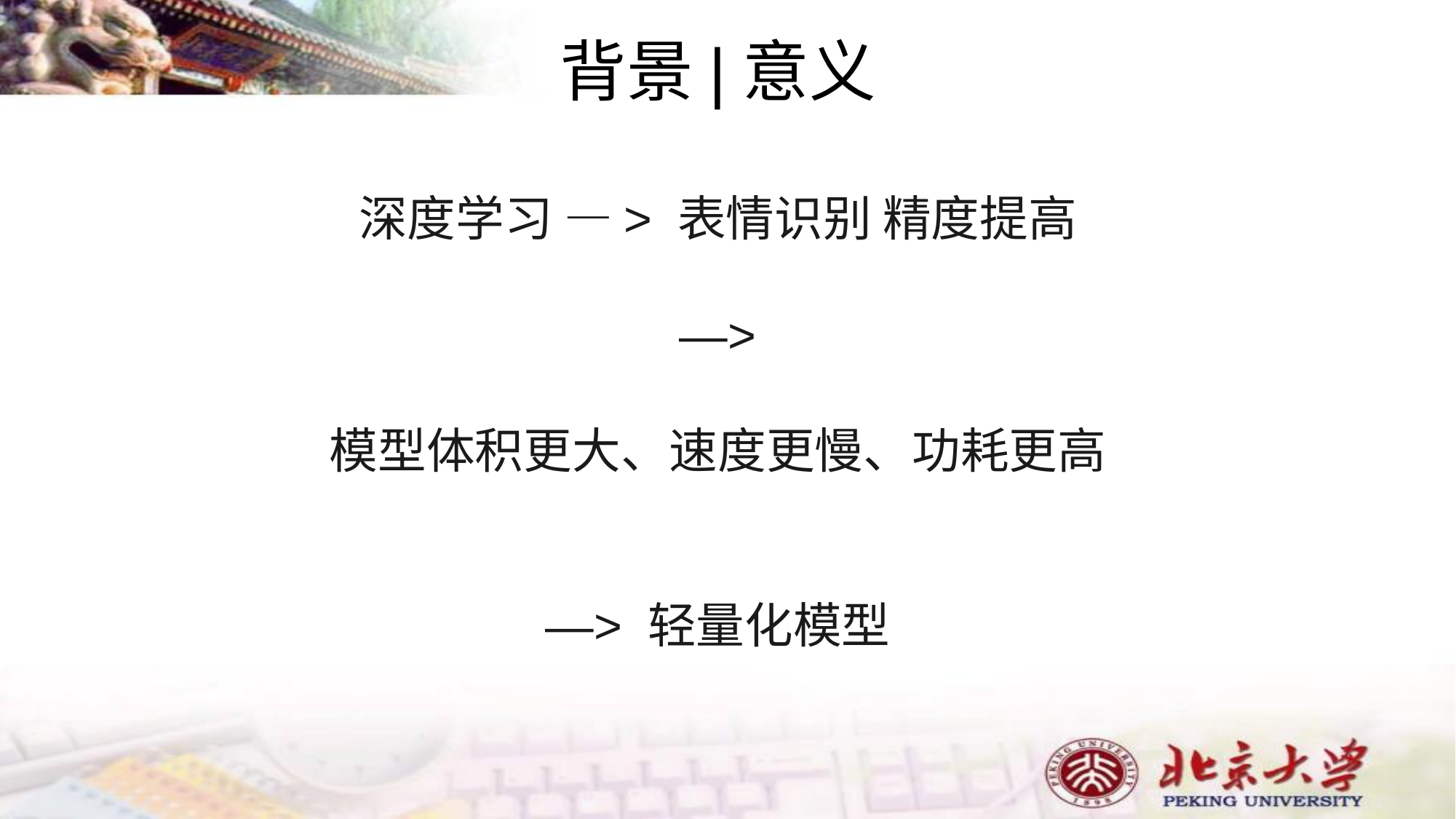

背景|意义
深度学习 —> 表情识别 精度提高

—>

模型体积更大、速度更慢、功耗更高

—> 轻量化模型